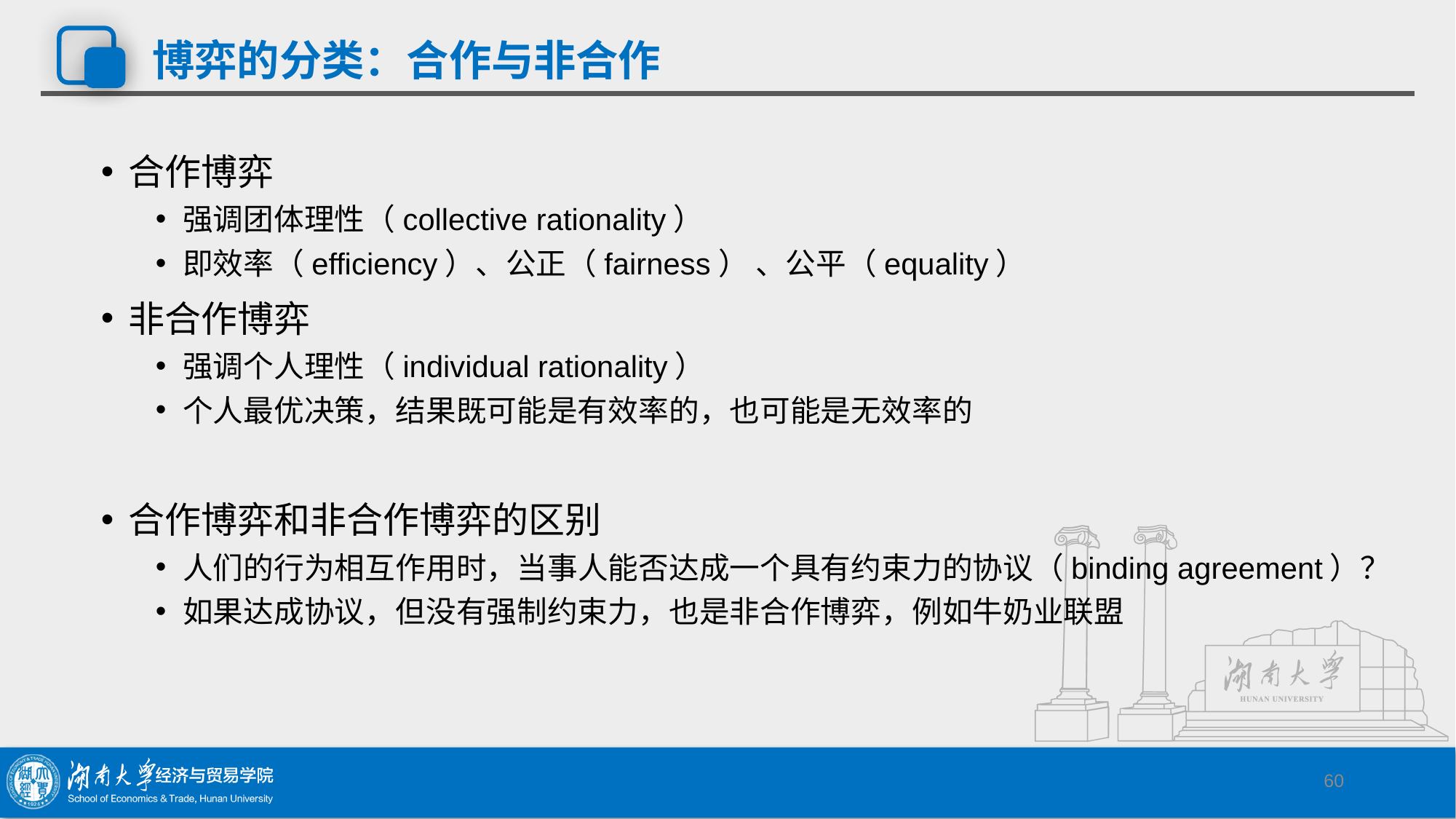

# 博弈的分类：合作与非合作
合作博弈
强调团体理性（collective rationality）
即效率（efficiency）、公正（fairness） 、公平（equality）
非合作博弈
强调个人理性（individual rationality）
个人最优决策，结果既可能是有效率的，也可能是无效率的

合作博弈和非合作博弈的区别
人们的行为相互作用时，当事人能否达成一个具有约束力的协议（binding agreement）？
如果达成协议，但没有强制约束力，也是非合作博弈，例如牛奶业联盟